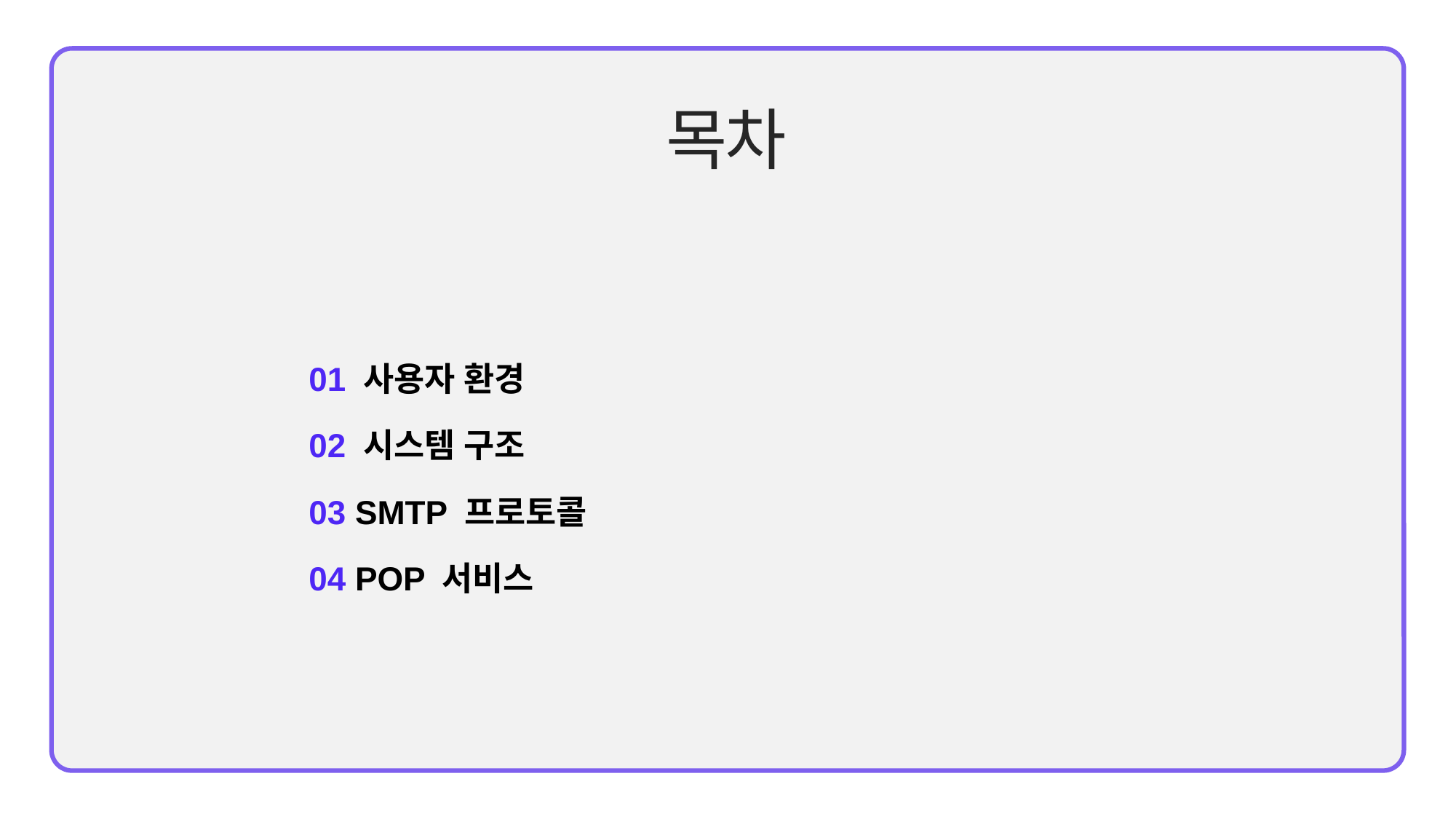

01 사용자 환경
02 시스템 구조
03 SMTP 프로토콜
04 POP 서비스